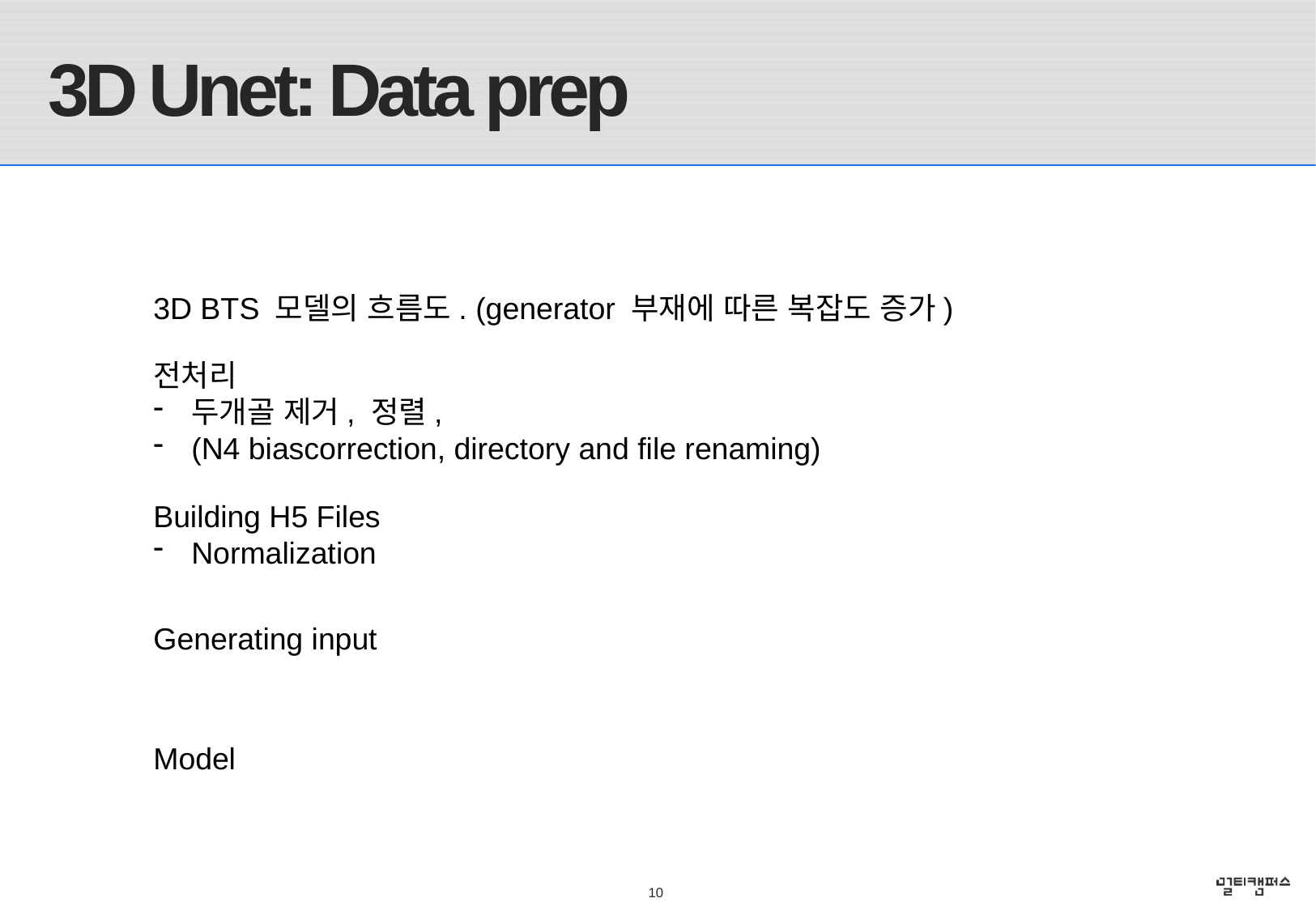

Lee
# 3D Unet: Data prep
3D BTS 모델의 흐름도. (generator 부재에 따른 복잡도 증가)
전처리
두개골 제거, 정렬,
(N4 biascorrection, directory and file renaming)
Building H5 Files
Normalization

Generating input
Model